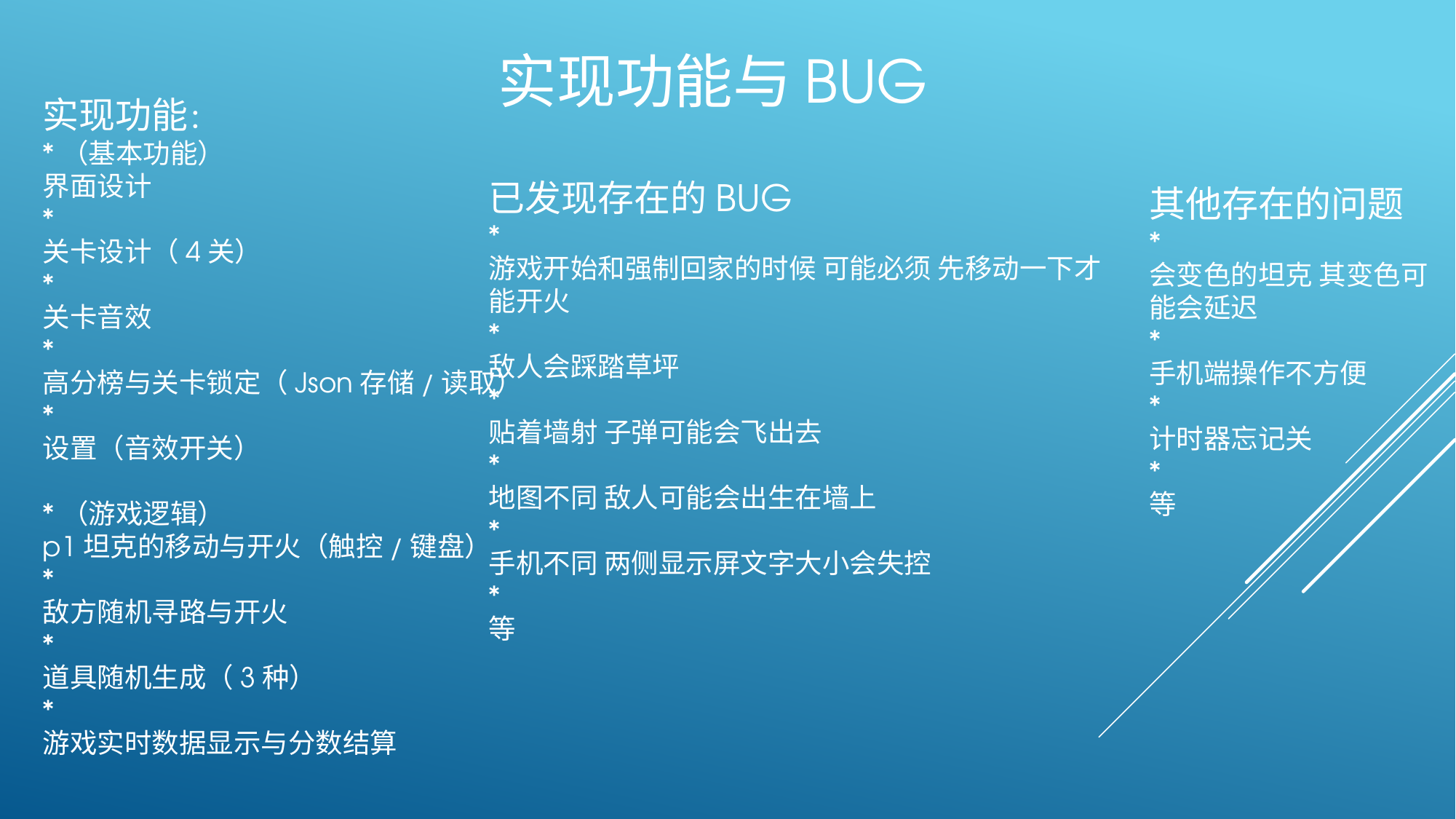

# 实现功能与BUG
实现功能：
*（基本功能）
界面设计
*
关卡设计（4关）
*
关卡音效
*
高分榜与关卡锁定（Json存储/读取）
*
设置（音效开关）

*（游戏逻辑）
p1坦克的移动与开火（触控/键盘）
*
敌方随机寻路与开火
*
道具随机生成（3种）
*
游戏实时数据显示与分数结算

已发现存在的BUG
*
游戏开始和强制回家的时候 可能必须 先移动一下才能开火
*
敌人会踩踏草坪
*
贴着墙射 子弹可能会飞出去
*
地图不同 敌人可能会出生在墙上
*
手机不同 两侧显示屏文字大小会失控
*
等

其他存在的问题
*
会变色的坦克 其变色可能会延迟
*
手机端操作不方便
*
计时器忘记关
*
等